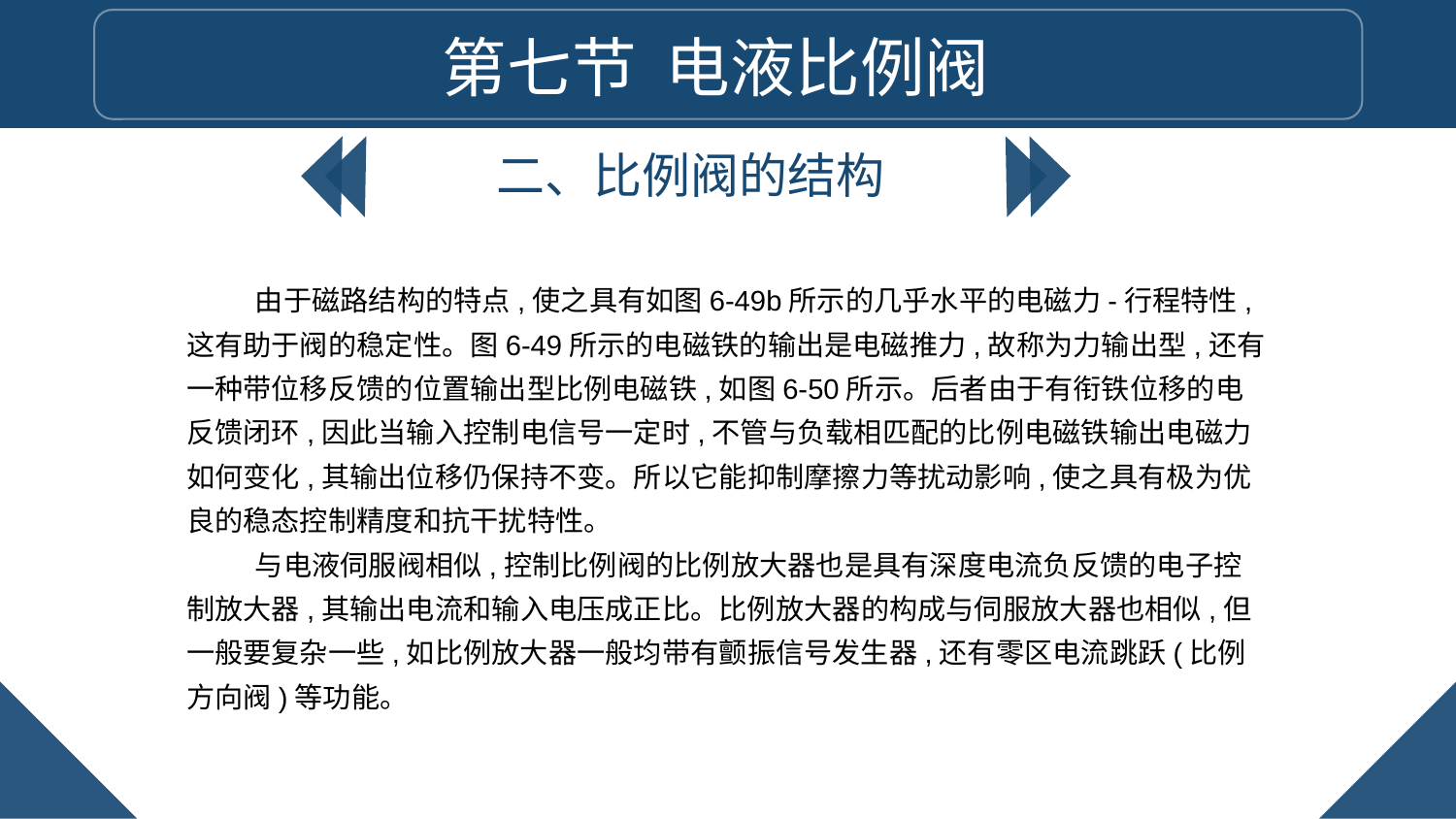

第七节  电液比例阀
二、比例阀的结构

由于磁路结构的特点,使之具有如图6-49b所示的几乎水平的电磁力-行程特性,这有助于阀的稳定性。图6-49所示的电磁铁的输出是电磁推力,故称为力输出型,还有一种带位移反馈的位置输出型比例电磁铁,如图6-50所示。后者由于有衔铁位移的电反馈闭环,因此当输入控制电信号一定时,不管与负载相匹配的比例电磁铁输出电磁力如何变化,其输出位移仍保持不变。所以它能抑制摩擦力等扰动影响,使之具有极为优良的稳态控制精度和抗干扰特性。
与电液伺服阀相似,控制比例阀的比例放大器也是具有深度电流负反馈的电子控制放大器,其输出电流和输入电压成正比。比例放大器的构成与伺服放大器也相似,但一般要复杂一些,如比例放大器一般均带有颤振信号发生器,还有零区电流跳跃(比例方向阀)等功能。